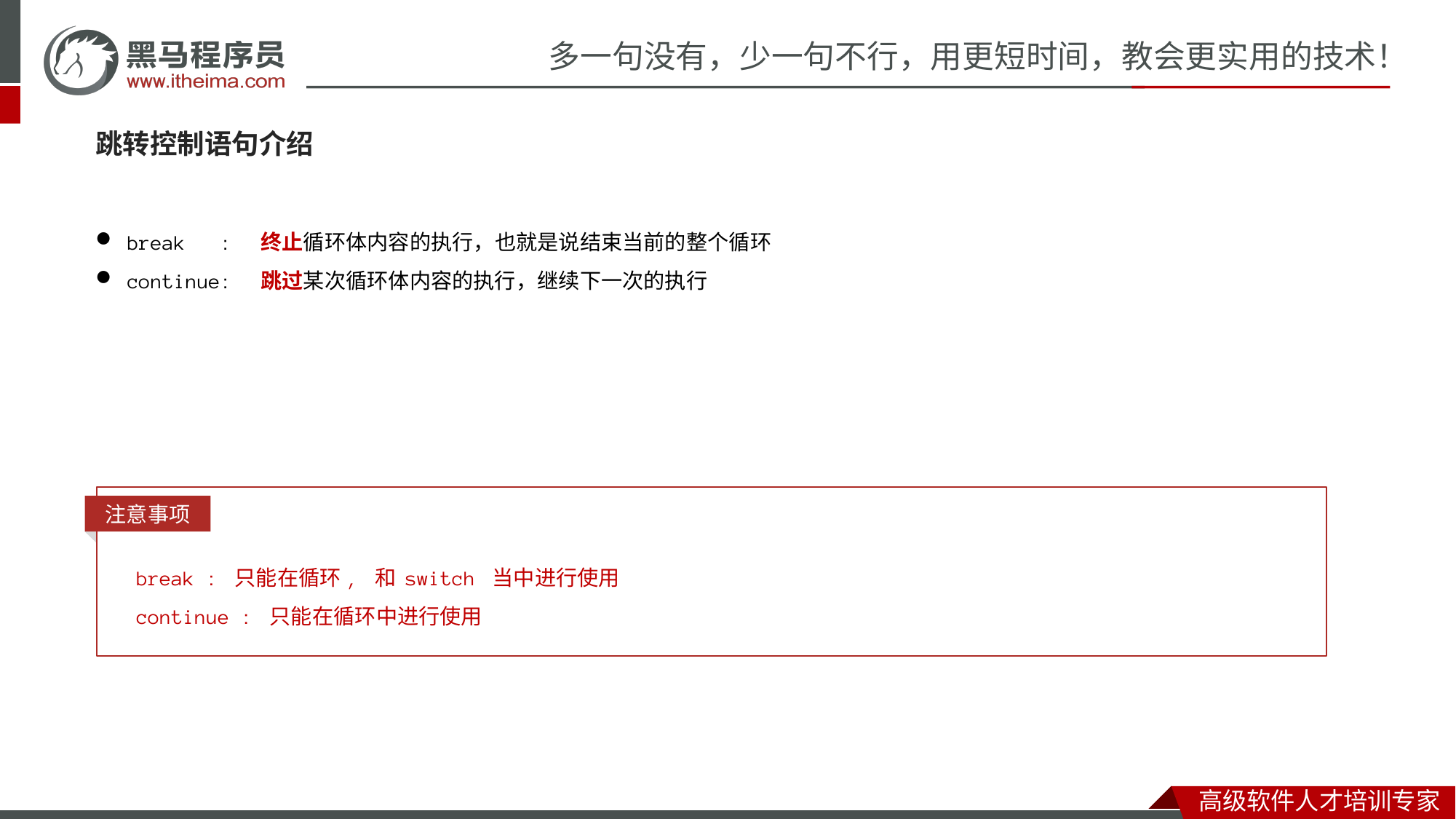

#
跳转控制语句介绍
break   :  终止循环体内容的执行，也就是说结束当前的整个循环
continue:  跳过某次循环体内容的执行，继续下一次的执行
语句体
条件判断语句

注意事项

break : 只能在循环, 和 switch 当中进行使用
continue : 只能在循环中进行使用